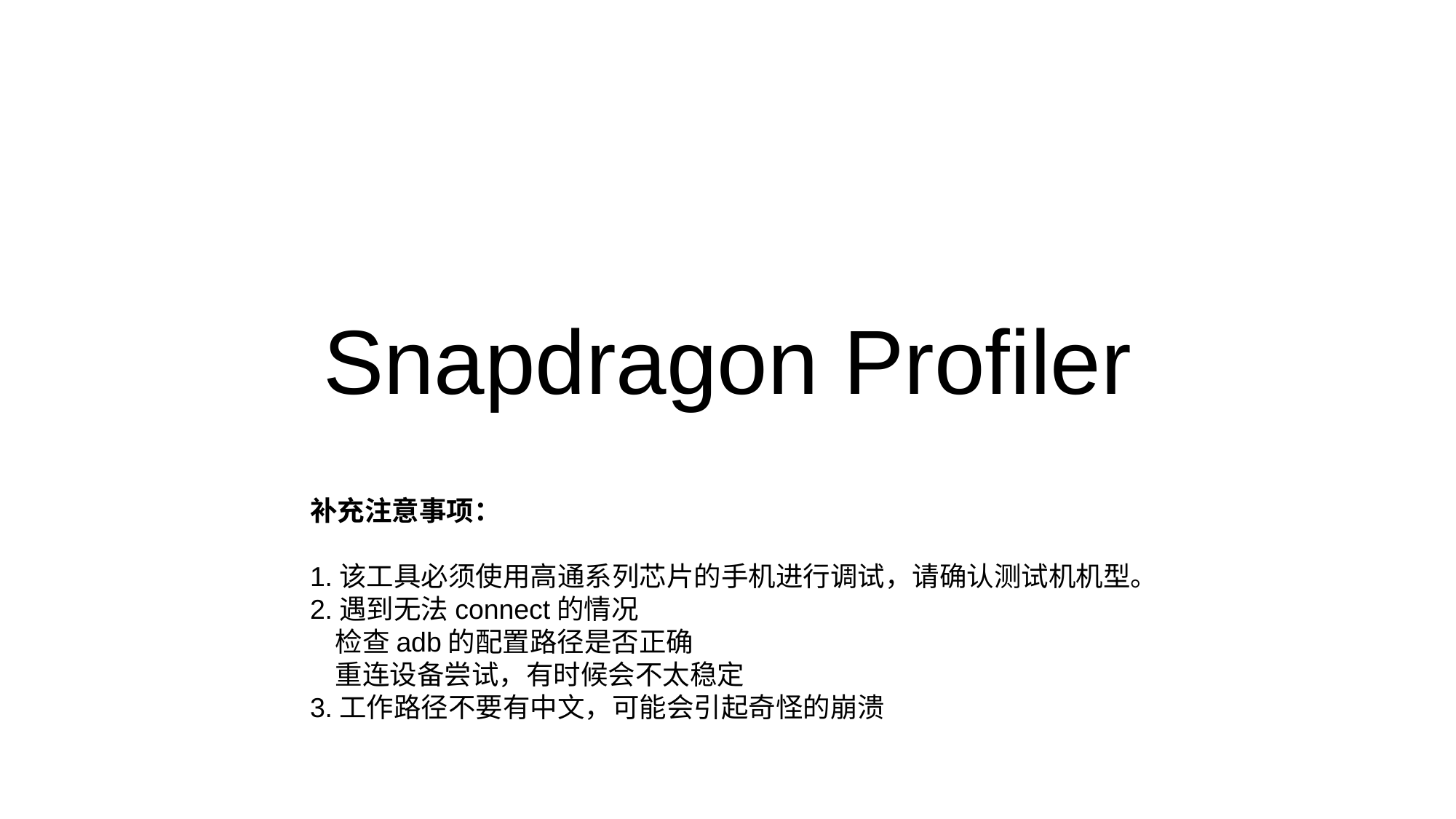

# Snapdragon Profiler
补充注意事项：

1.该工具必须使用高通系列芯片的手机进行调试，请确认测试机机型。
2.遇到无法connect的情况
   检查adb的配置路径是否正确
   重连设备尝试，有时候会不太稳定
3.工作路径不要有中文，可能会引起奇怪的崩溃